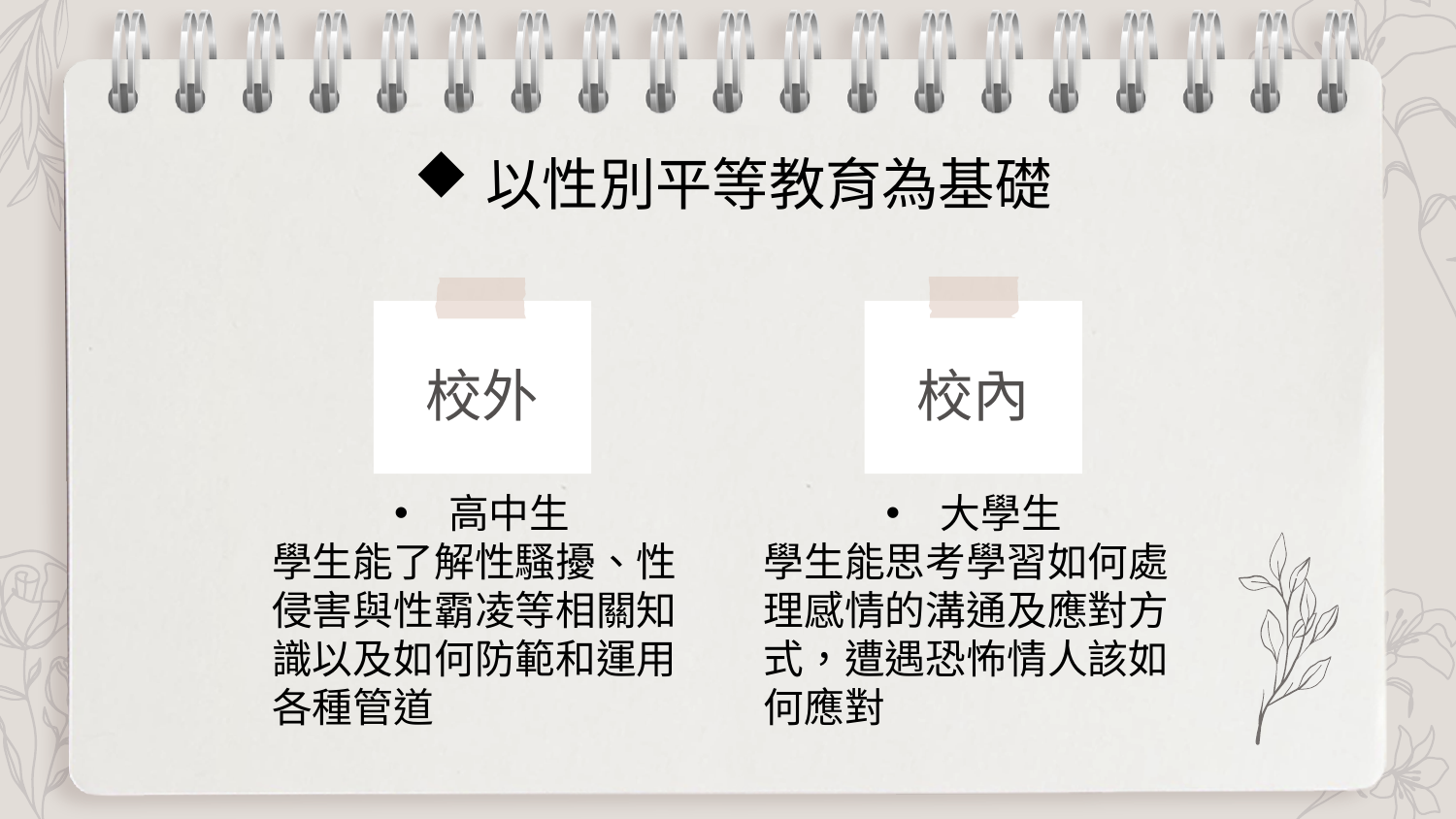

以性別平等教育為基礎

校內
校外
高中生
學生能了解性騷擾、性侵害與性霸凌等相關知識以及如何防範和運用各種管道
大學生
學生能思考學習如何處理感情的溝通及應對方式，遭遇恐怖情人該如何應對